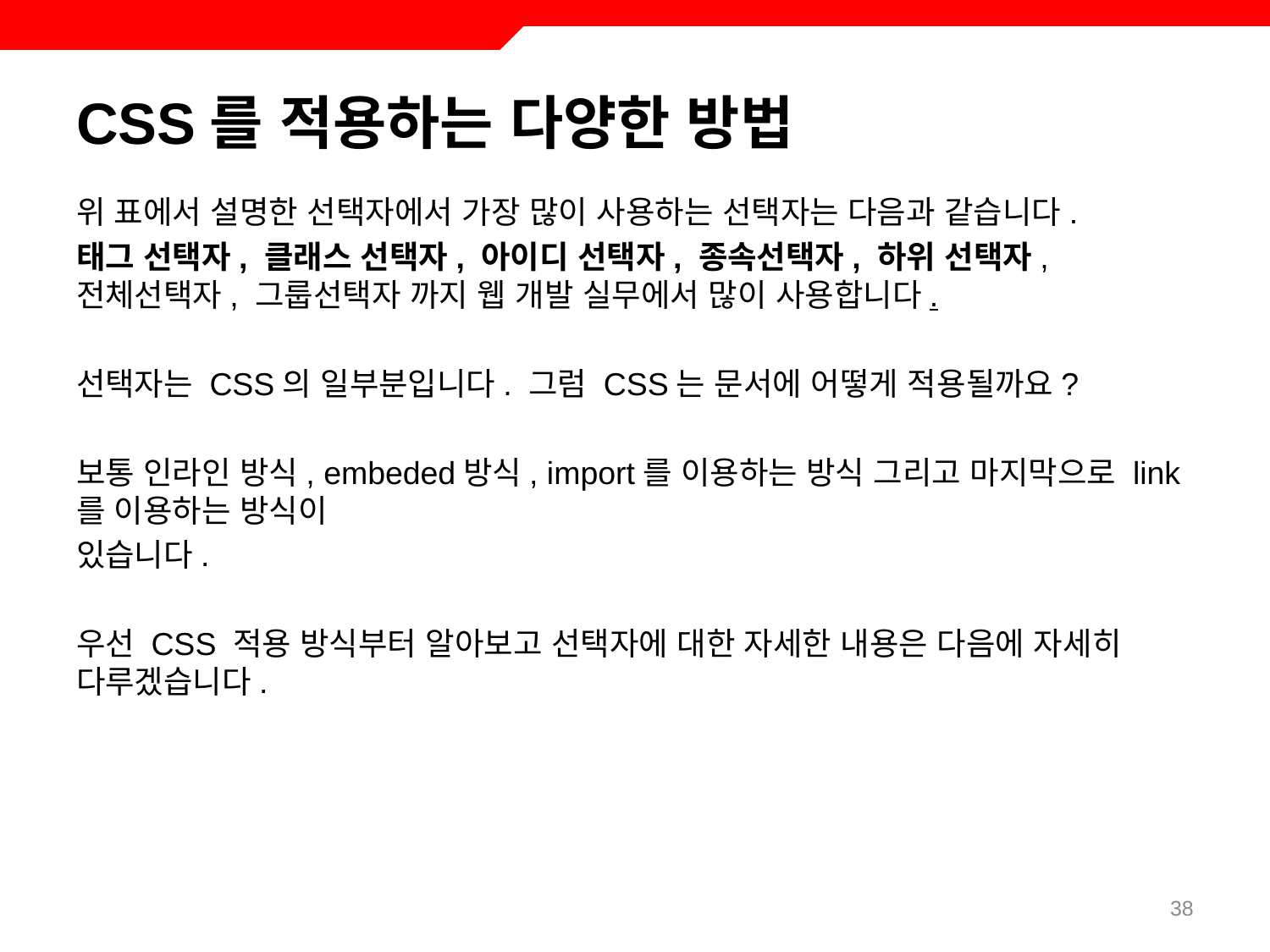

# CSS를 적용하는 다양한 방법
위 표에서 설명한 선택자에서 가장 많이 사용하는 선택자는 다음과 같습니다.
태그 선택자, 클래스 선택자, 아이디 선택자, 종속선택자, 하위 선택자, 전체선택자, 그룹선택자 까지 웹 개발 실무에서 많이 사용합니다.

선택자는 CSS의 일부분입니다. 그럼 CSS는 문서에 어떻게 적용될까요?

보통 인라인 방식, embeded방식, import를 이용하는 방식 그리고 마지막으로 link를 이용하는 방식이
있습니다.

우선 CSS 적용 방식부터 알아보고 선택자에 대한 자세한 내용은 다음에 자세히 다루겠습니다.

38